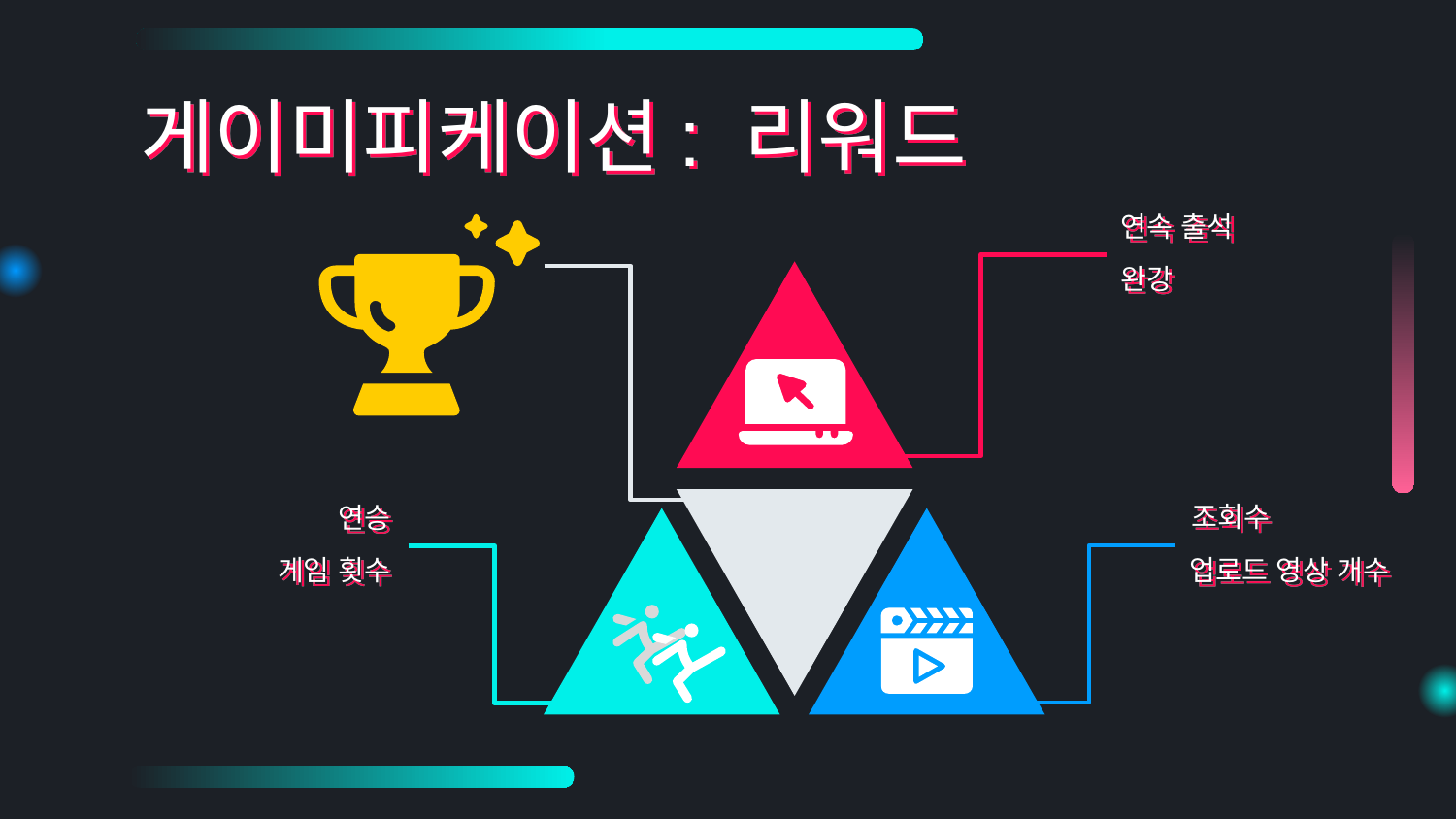

# 게이미피케이션: 리워드
연속 출석

완강

조회수
연승
게임 횟수
업로드 영상 개수